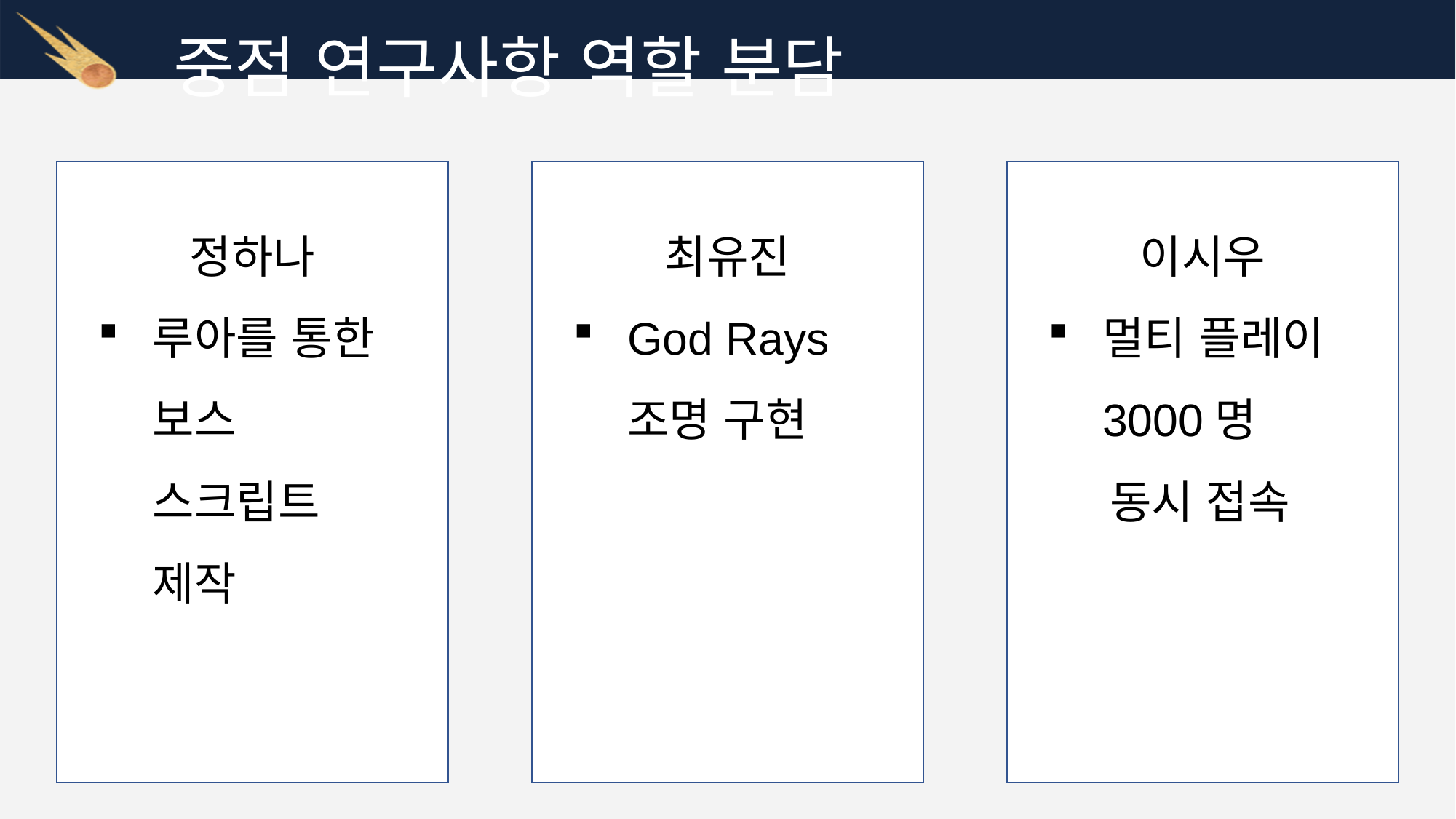

중점 연구사항 역할 분담

정하나
루아를 통한
보스 스크립트 제작
최유진
God Rays 조명 구현
이시우
멀티 플레이 3000명
    동시 접속